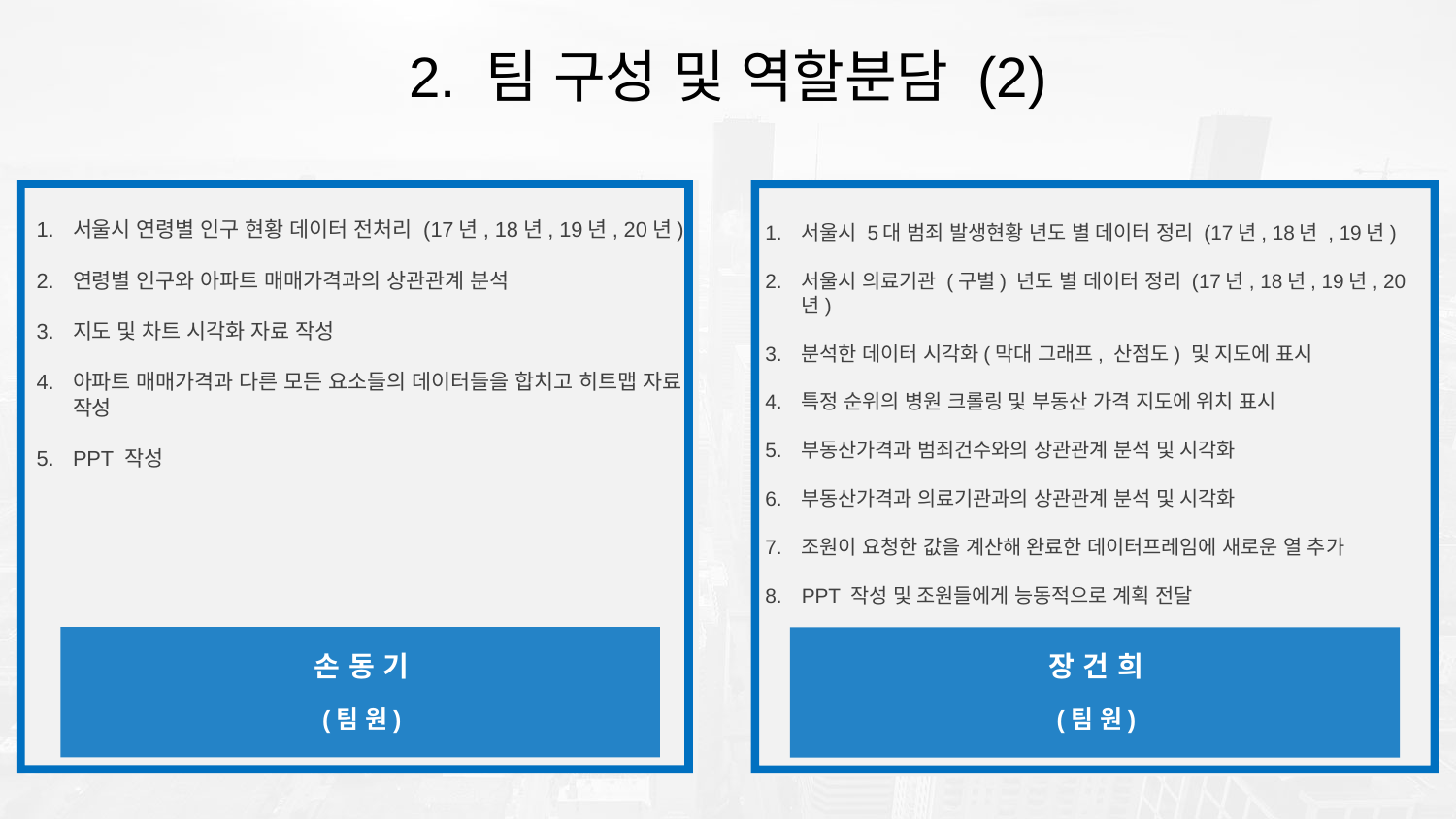

2. 팀 구성 및 역할분담 (2)

서울시 연령별 인구 현황 데이터 전처리 (17년, 18년, 19년, 20년)

연령별 인구와 아파트 매매가격과의 상관관계 분석

지도 및 차트 시각화 자료 작성

아파트 매매가격과 다른 모든 요소들의 데이터들을 합치고 히트맵 자료 작성

PPT 작성

손 동 기
(팀 원)

서울시 5대 범죄 발생현황 년도 별 데이터 정리 (17년, 18년 , 19년)

서울시 의료기관 (구별) 년도 별 데이터 정리 (17년, 18년, 19년, 20년)

분석한 데이터 시각화(막대 그래프, 산점도) 및 지도에 표시

특정 순위의 병원 크롤링 및 부동산 가격 지도에 위치 표시

부동산가격과 범죄건수와의 상관관계 분석 및 시각화

부동산가격과 의료기관과의 상관관계 분석 및 시각화

조원이 요청한 값을 계산해 완료한 데이터프레임에 새로운 열 추가

PPT 작성 및 조원들에게 능동적으로 계획 전달

장 건 희
(팀 원)